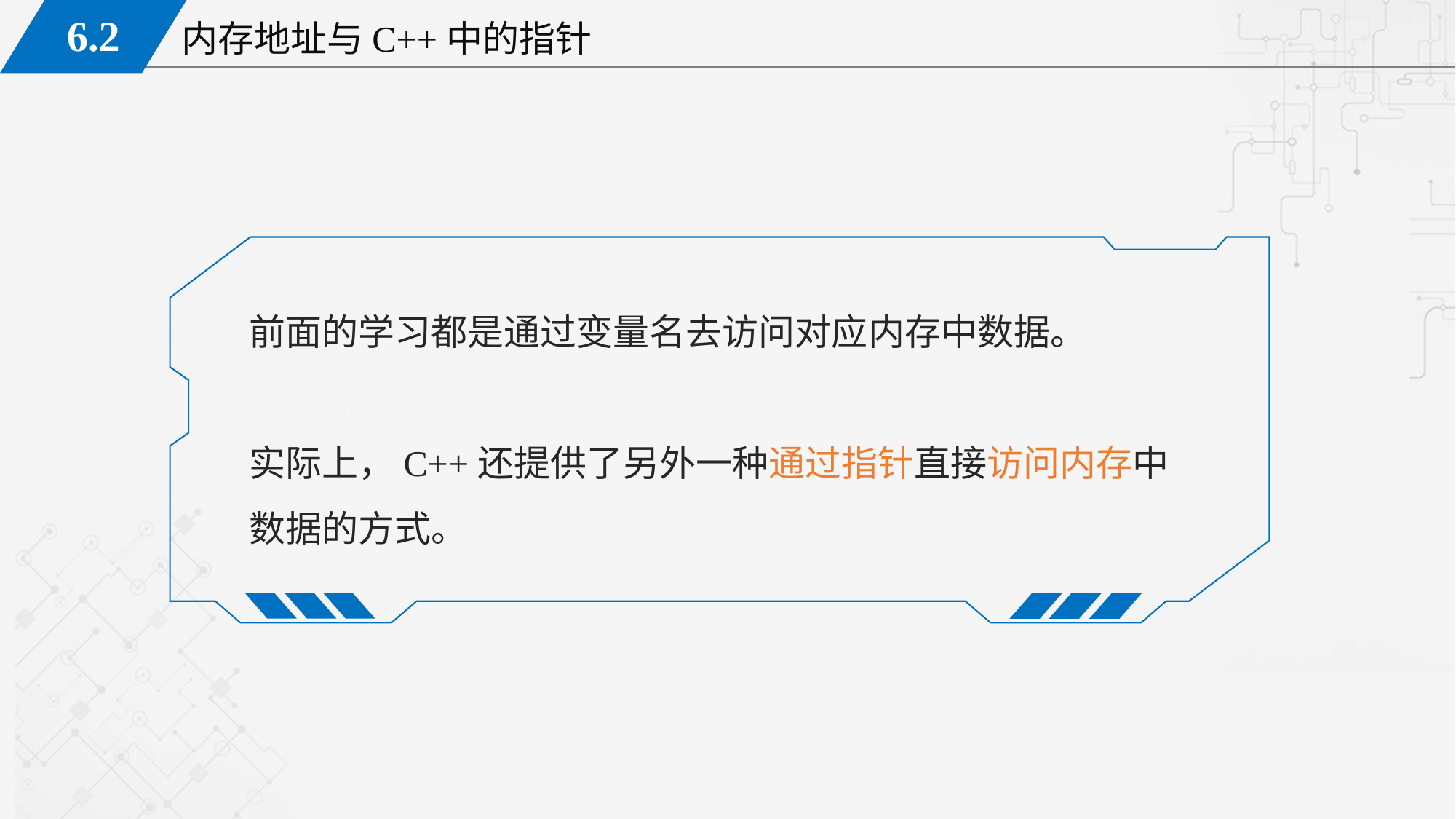

前面的学习都是通过变量名去访问对应内存中数据。

实际上，C++还提供了另外一种通过指针直接访问内存中数据的方式。